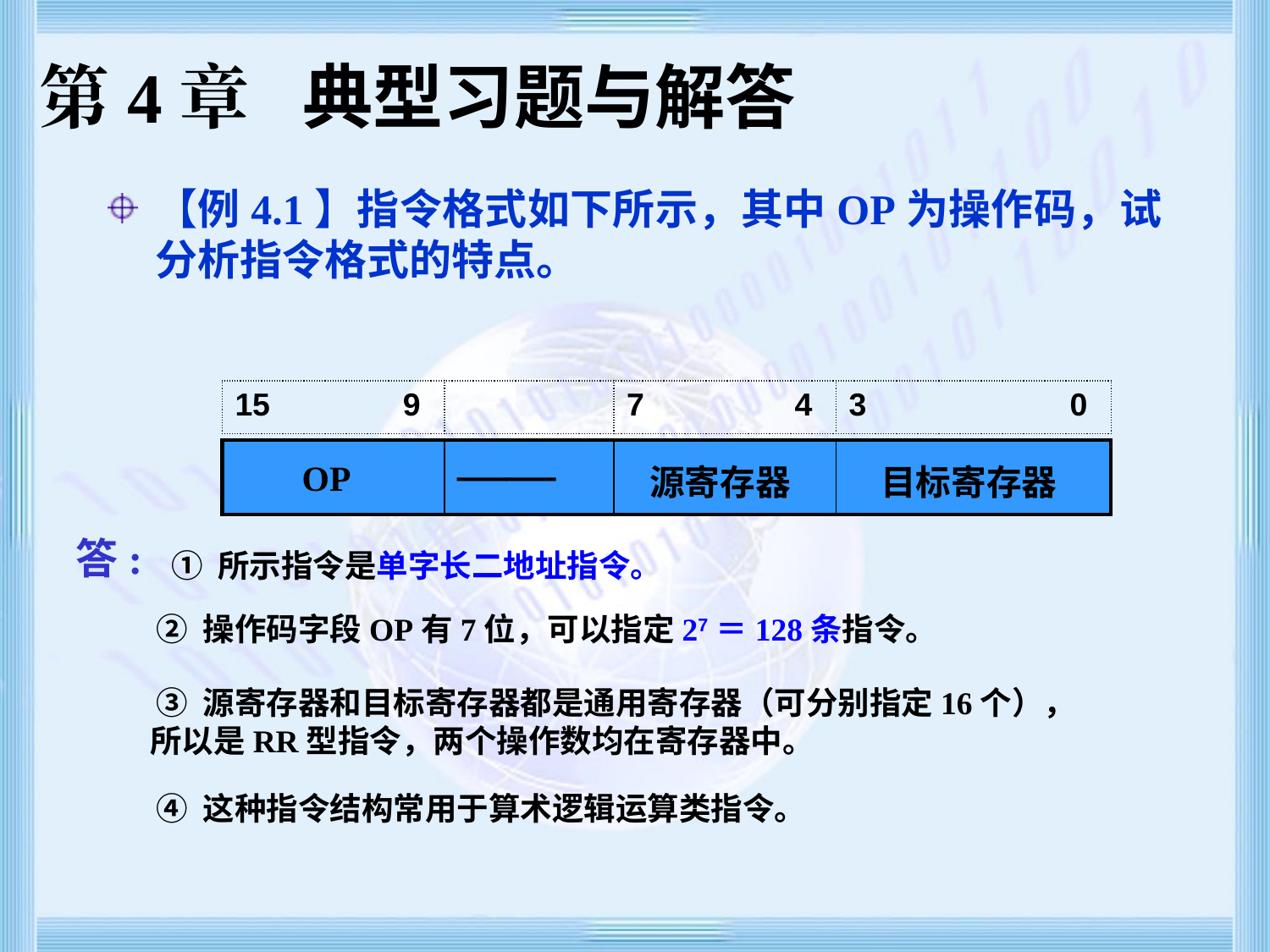

【例4.1】指令格式如下所示，其中OP为操作码，试分析指令格式的特点。
第4章   典型习题与解答
| 15 9 |  | 7 4 | 3 0 |
| --- | --- | --- | --- |
| OP | —— | 源寄存器 | 目标寄存器 |
| --- | --- | --- | --- |
答:
① 所示指令是单字长二地址指令。
 ② 操作码字段OP有7位，可以指定27＝128条指令。
 ③ 源寄存器和目标寄存器都是通用寄存器（可分别指定16个），   所以是RR型指令，两个操作数均在寄存器中。
 ④ 这种指令结构常用于算术逻辑运算类指令。

94